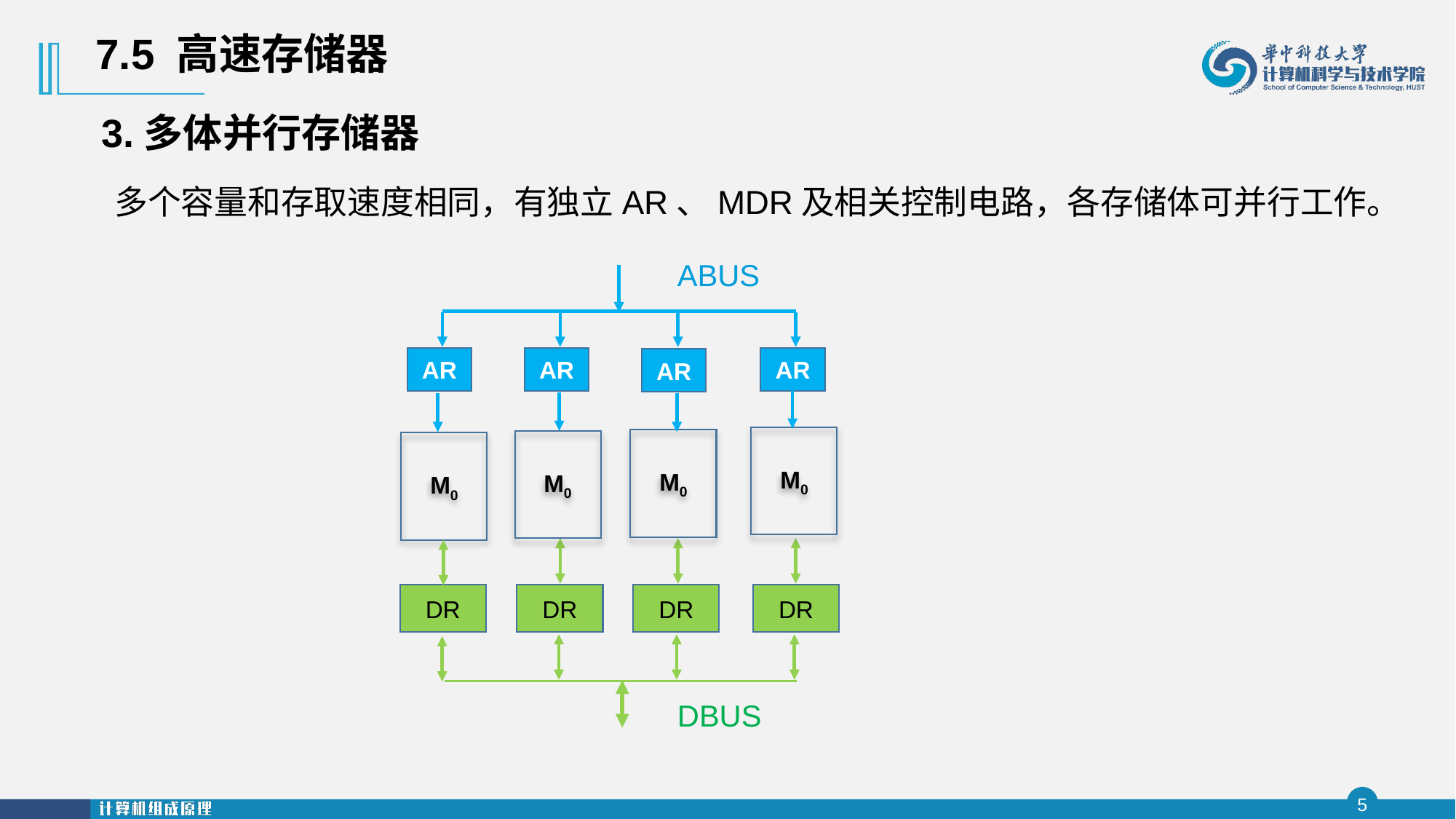

7.5 高速存储器
3.多体并行存储器
多个容量和存取速度相同，有独立AR、MDR及相关控制电路，各存储体可并行工作。
ABUS
DR
DR
DR
DR
M0
AR
AR
AR
AR
M0
M0
M0
DBUS